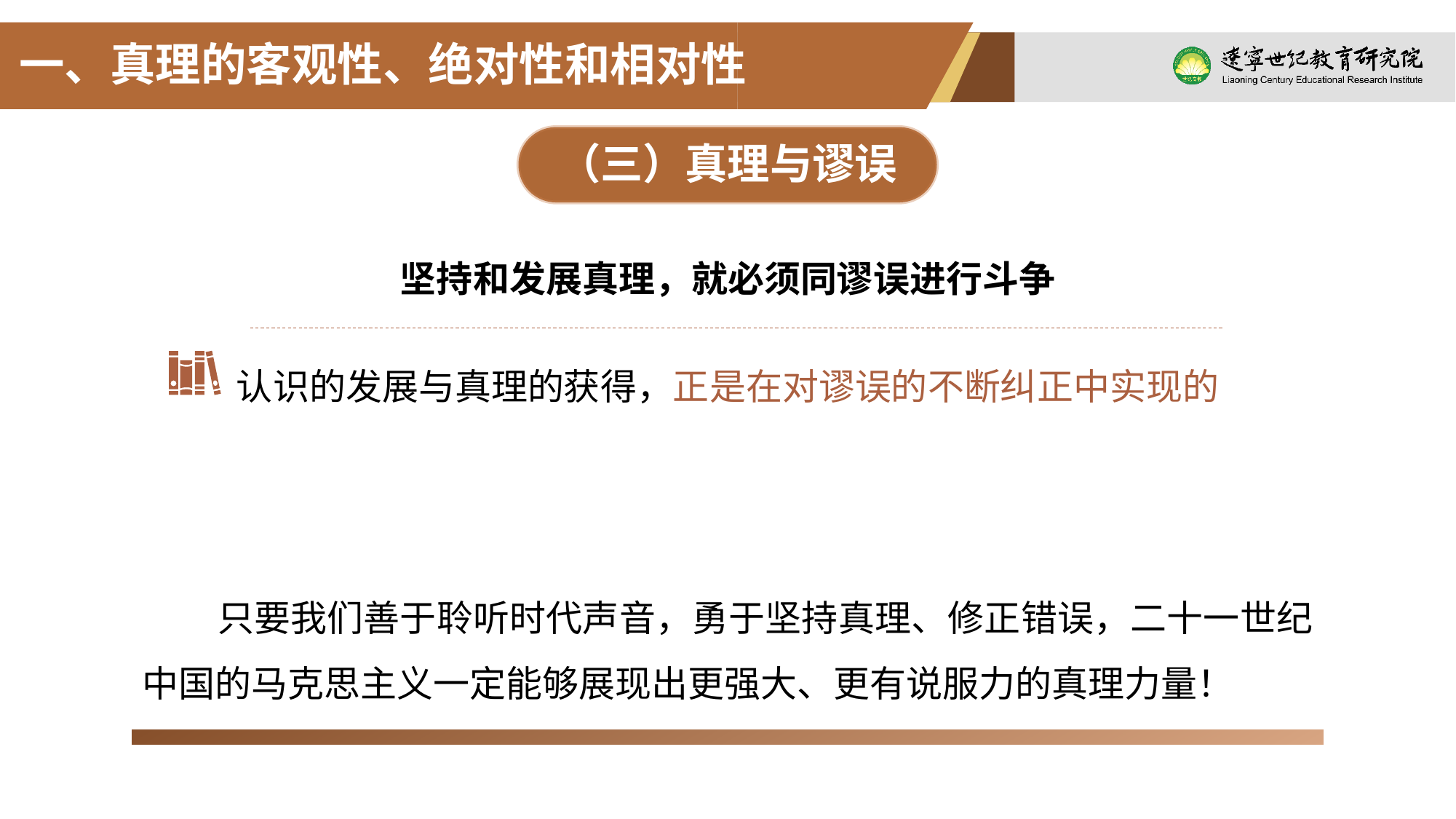

一、真理的客观性、绝对性和相对性
（三）真理与谬误
坚持和发展真理，就必须同谬误进行斗争
认识的发展与真理的获得，正是在对谬误的不断纠正中实现的

只要我们善于聆听时代声音，勇于坚持真理、修正错误，二十一世纪中国的马克思主义一定能够展现出更强大、更有说服力的真理力量！